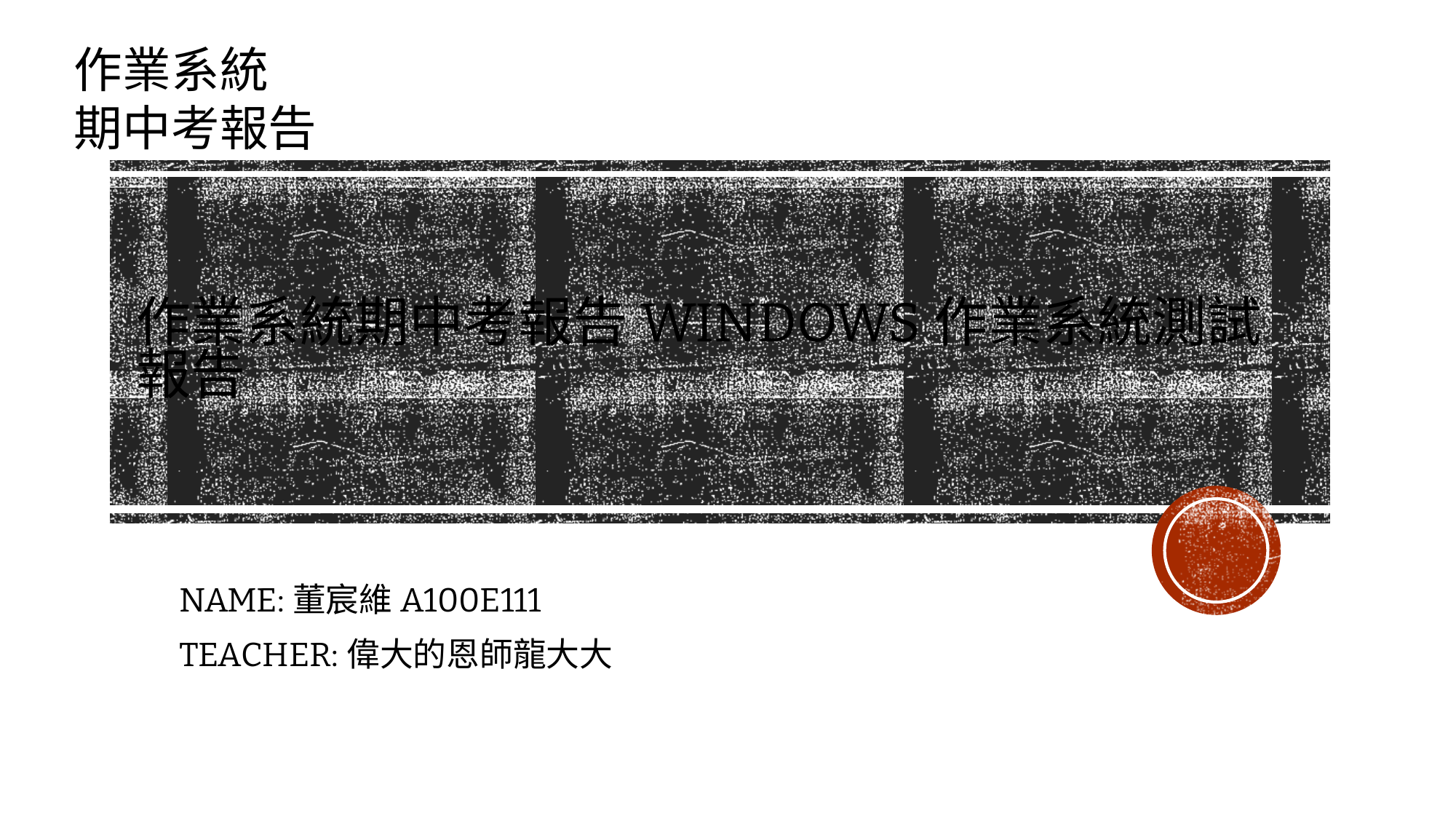

作業系統
期中考報告
# 作業系統期中考報告Windows作業系統測試報告
NAME:董宸維A100E111
TEACHER:偉大的恩師龍大大